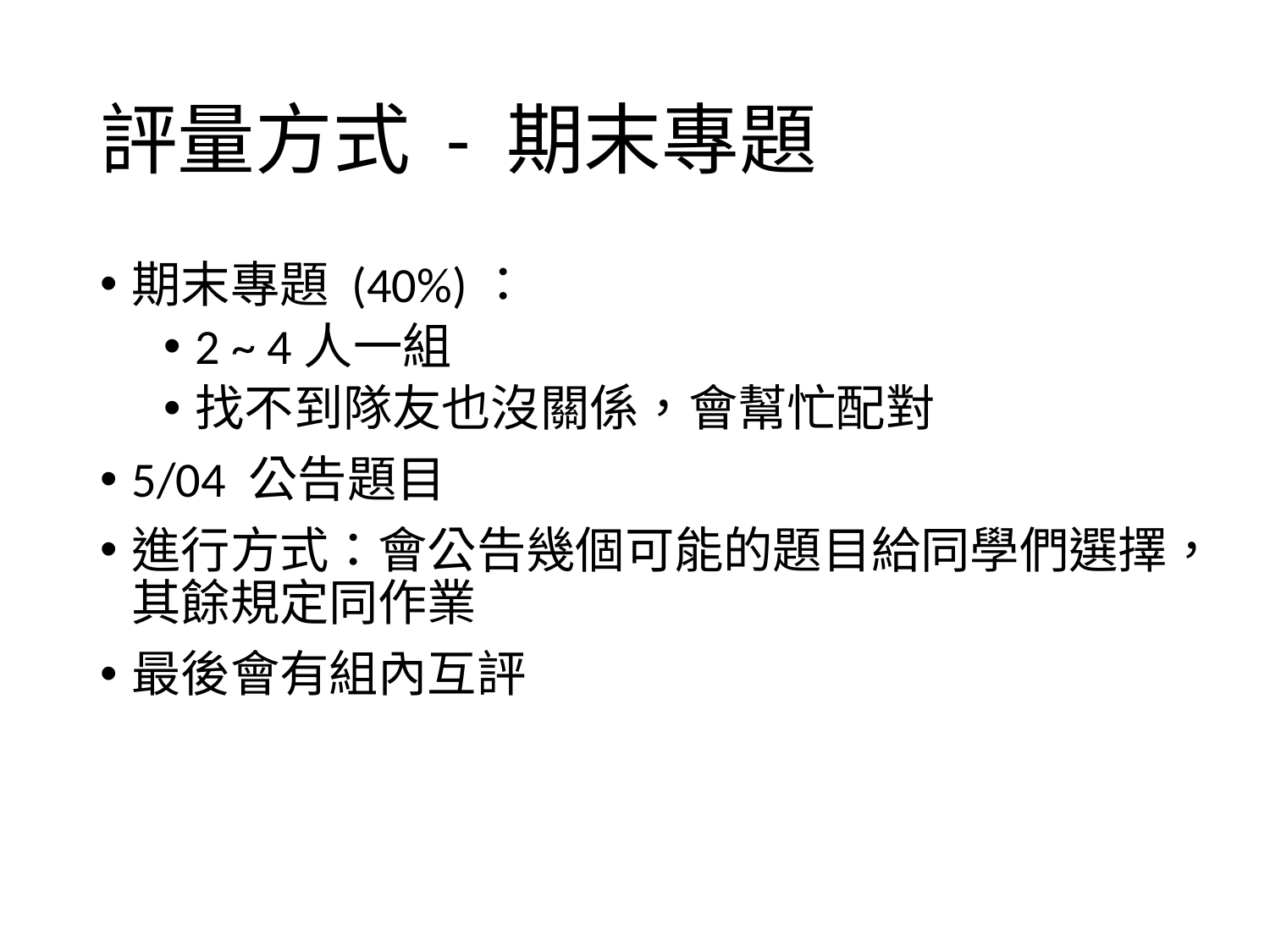

# 評量方式 - 期末專題
期末專題 (40%)：
2 ~ 4人一組
找不到隊友也沒關係，會幫忙配對
5/04 公告題目
進行方式：會公告幾個可能的題目給同學們選擇，其餘規定同作業
最後會有組內互評